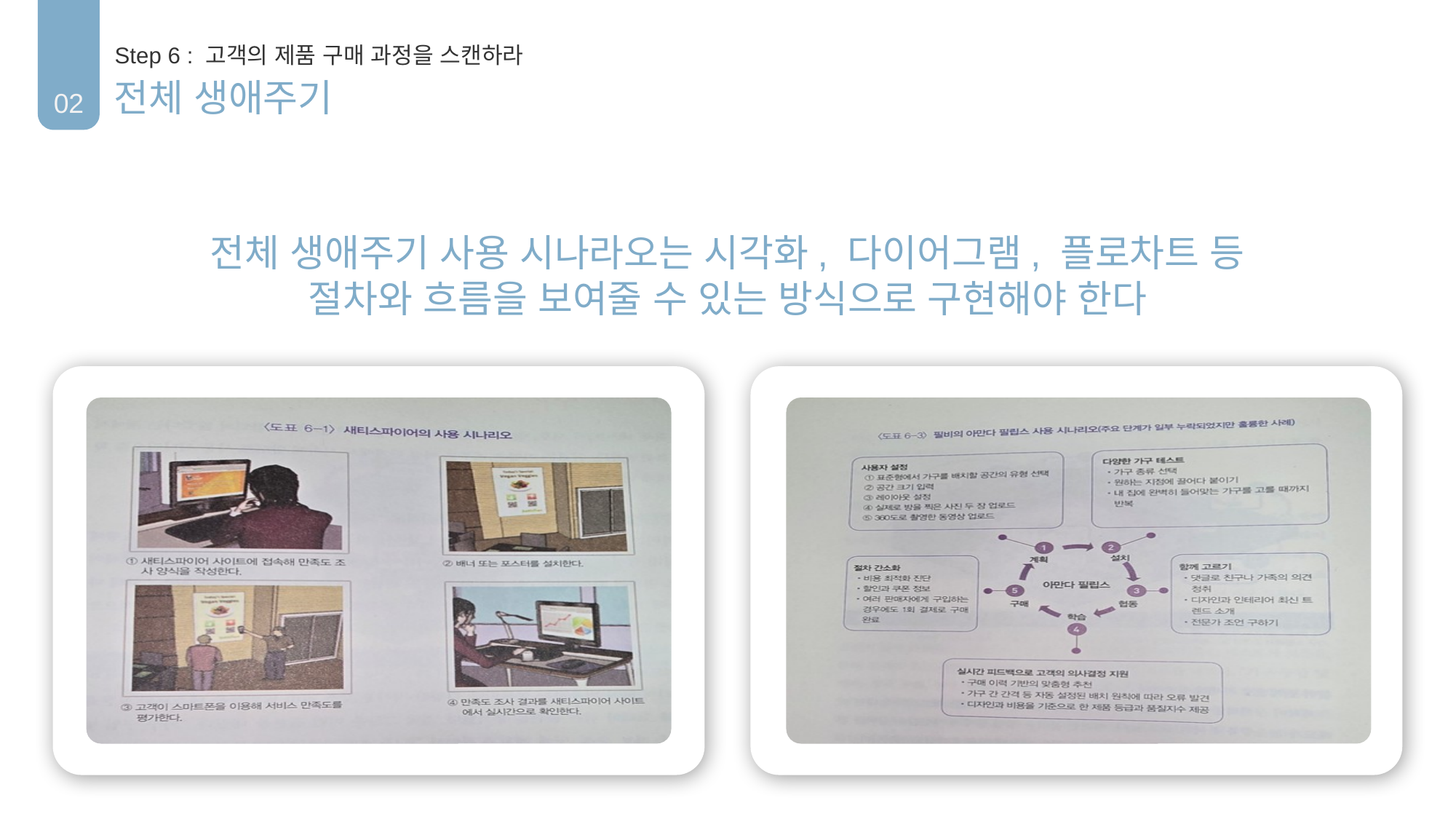

02
Step 6 : 고객의 제품 구매 과정을 스캔하라
전체 생애주기
전체 생애주기 사용 시나라오는 시각화, 다이어그램, 플로차트 등
절차와 흐름을 보여줄 수 있는 방식으로 구현해야 한다